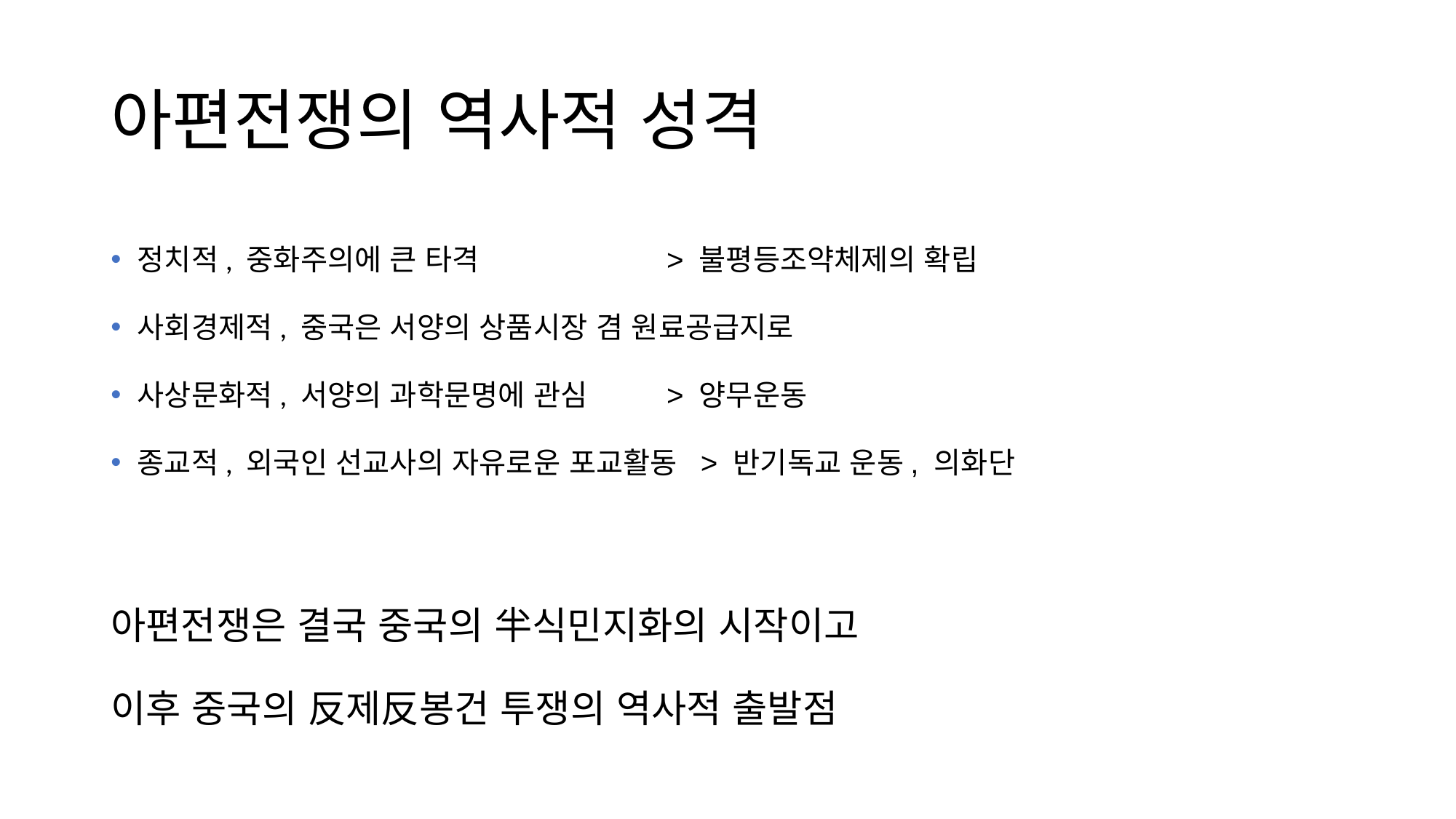

# 아편전쟁의 역사적 성격
정치적, 중화주의에 큰 타격	 		> 불평등조약체제의 확립
사회경제적, 중국은 서양의 상품시장 겸 원료공급지로
사상문화적, 서양의 과학문명에 관심  	> 양무운동
종교적, 외국인 선교사의 자유로운 포교활동  > 반기독교 운동, 의화단

아편전쟁은 결국 중국의 半식민지화의 시작이고
이후 중국의 反제反봉건 투쟁의 역사적 출발점